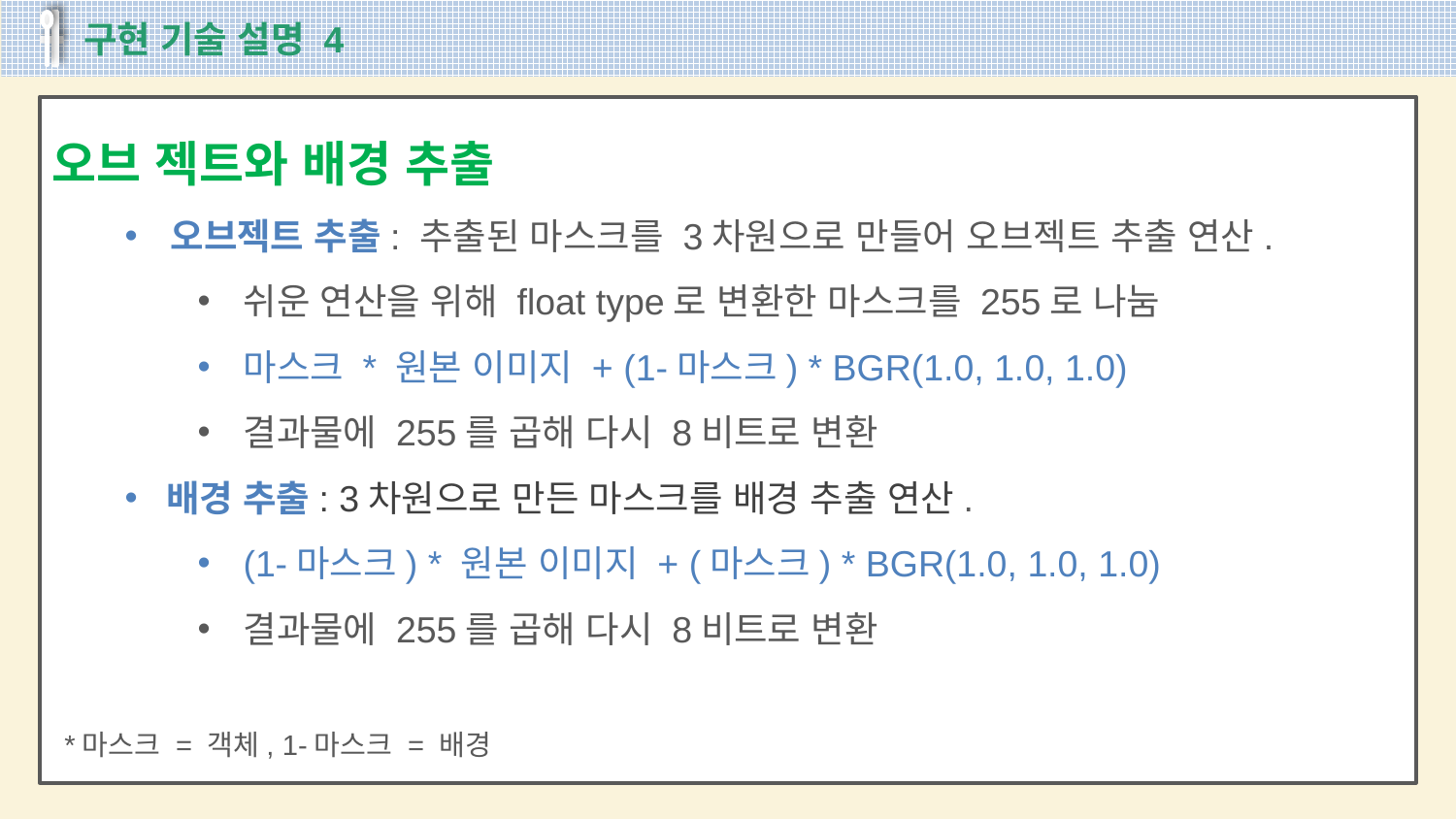

구현 기술 설명 4

오브 젝트와 배경 추출
오브젝트 추출: 추출된 마스크를 3차원으로 만들어 오브젝트 추출 연산.
쉬운 연산을 위해 float type로 변환한 마스크를 255로 나눔
마스크 * 원본 이미지 + (1-마스크) * BGR(1.0, 1.0, 1.0)
결과물에 255를 곱해 다시 8비트로 변환
배경 추출: 3차원으로 만든 마스크를 배경 추출 연산.
(1-마스크) * 원본 이미지 + (마스크) * BGR(1.0, 1.0, 1.0)
결과물에 255를 곱해 다시 8비트로 변환

*마스크 = 객체, 1-마스크 = 배경